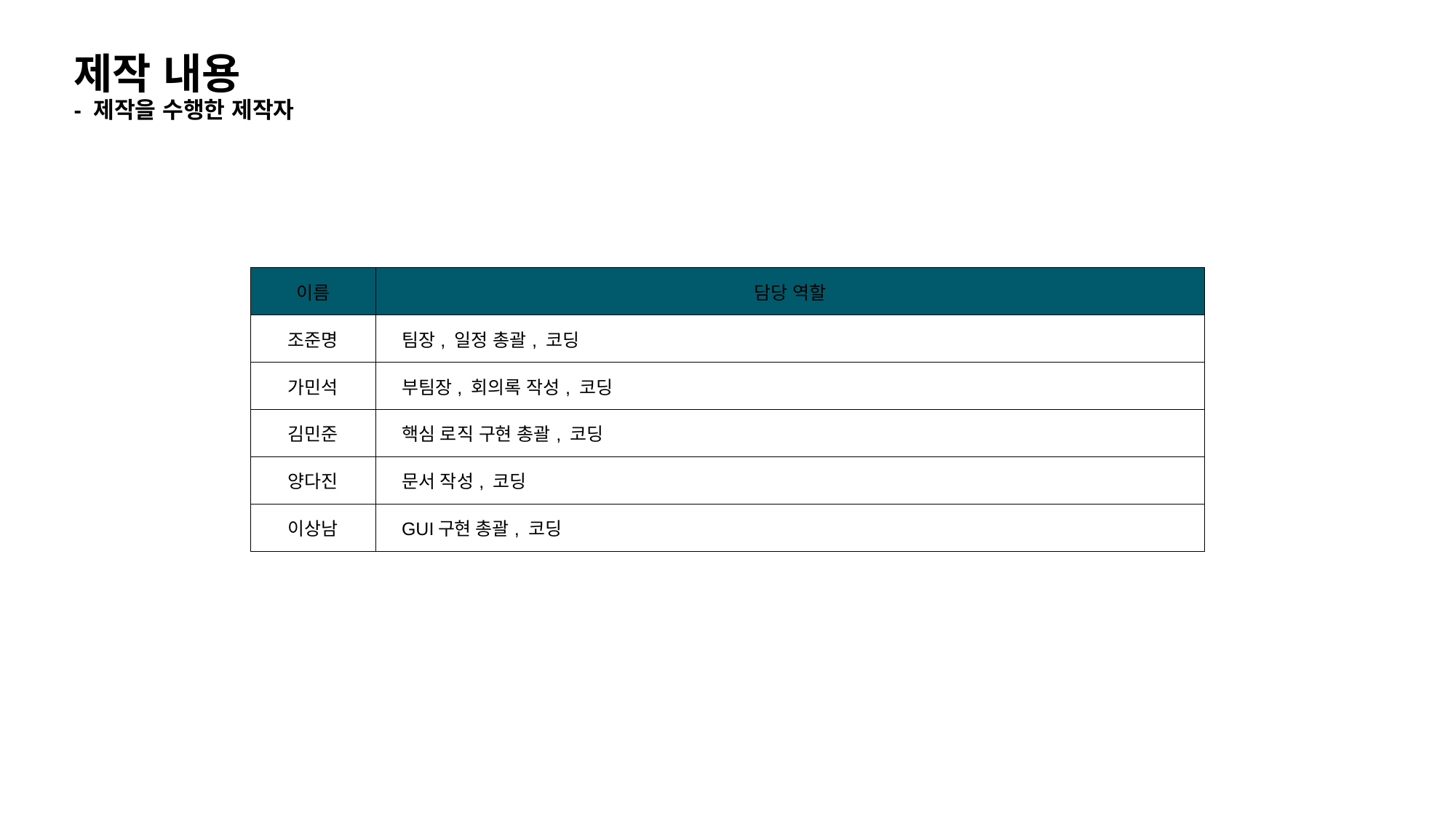

# 제작 내용 - 제작을 수행한 제작자
| 이름 | 담당 역할 |
| --- | --- |
| 조준명 | 팀장, 일정 총괄, 코딩 |
| 가민석 | 부팀장, 회의록 작성, 코딩 |
| 김민준 | 핵심 로직 구현 총괄, 코딩 |
| 양다진 | 문서 작성, 코딩 |
| 이상남 | GUI구현 총괄, 코딩 |